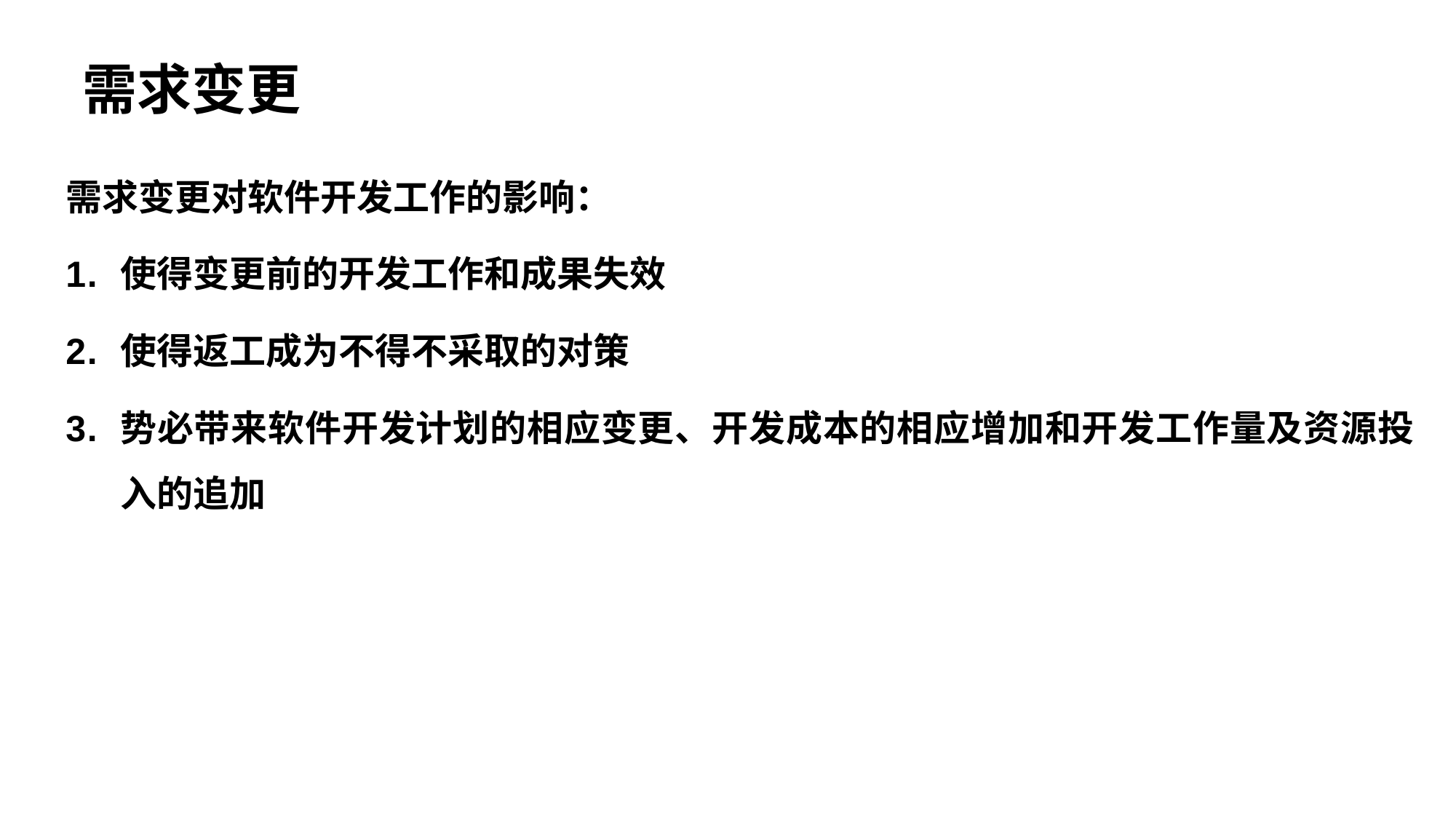

需求变更
需求变更对软件开发工作的影响：
使得变更前的开发工作和成果失效
使得返工成为不得不采取的对策
势必带来软件开发计划的相应变更、开发成本的相应增加和开发工作量及资源投入的追加